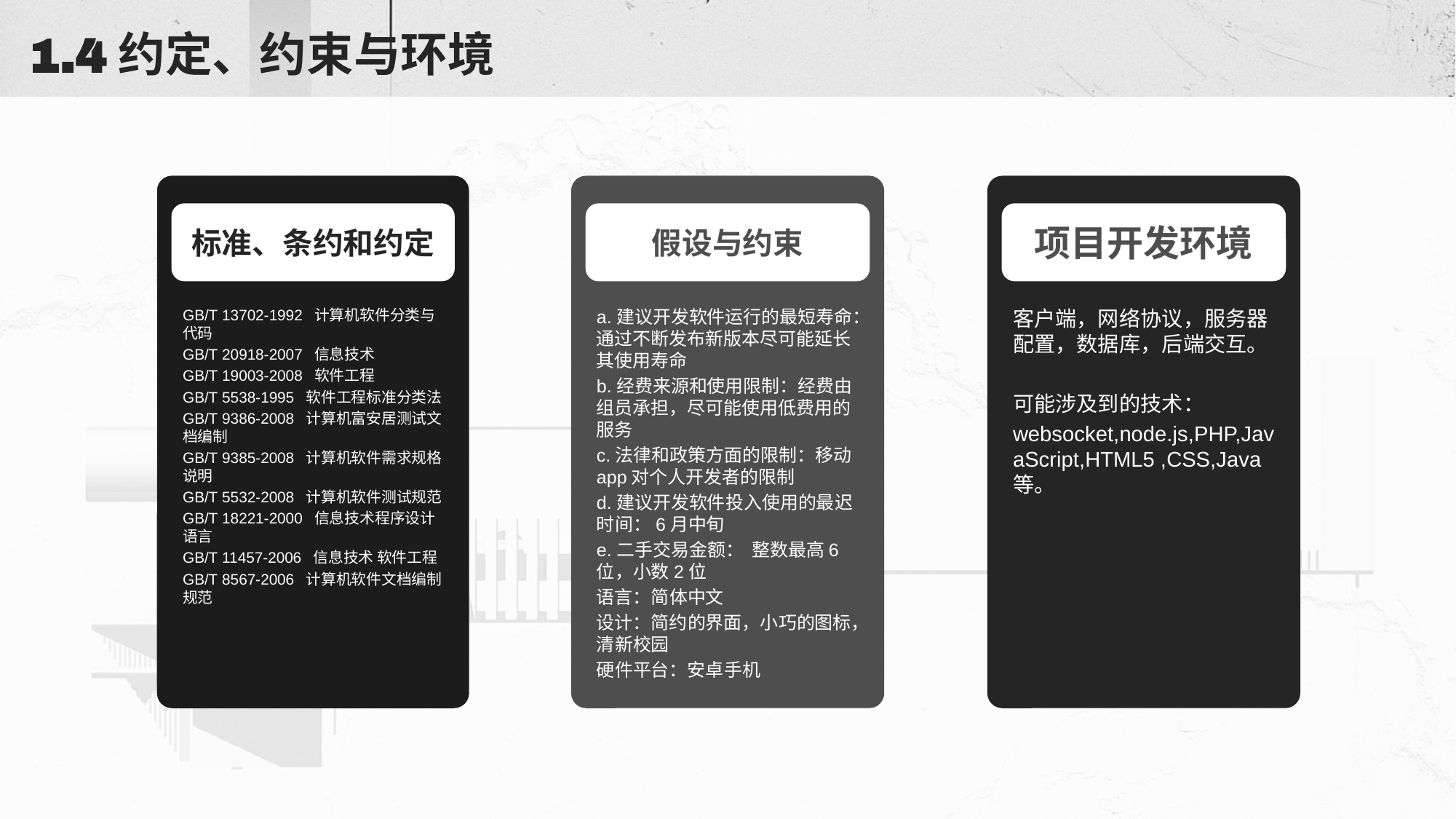

# 1.4约定、约束与环境

标准、条约和约定
GB/T 13702-1992  计算机软件分类与代码
GB/T 20918-2007  信息技术
GB/T 19003-2008  软件工程
GB/T 5538-1995  软件工程标准分类法
GB/T 9386-2008  计算机富安居测试文档编制
GB/T 9385-2008  计算机软件需求规格说明
GB/T 5532-2008  计算机软件测试规范
GB/T 18221-2000  信息技术程序设计语言
GB/T 11457-2006  信息技术 软件工程
GB/T 8567-2006  计算机软件文档编制规范

假设与约束
a.建议开发软件运行的最短寿命：通过不断发布新版本尽可能延长其使用寿命
b.经费来源和使用限制：经费由组员承担，尽可能使用低费用的服务
c.法律和政策方面的限制：移动app对个人开发者的限制
d.建议开发软件投入使用的最迟时间：6月中旬
e.二手交易金额：  整数最高6位，小数2位
语言：简体中文
设计：简约的界面，小巧的图标，清新校园
硬件平台：安卓手机

项目开发环境
客户端，网络协议，服务器配置，数据库，后端交互。

可能涉及到的技术：
websocket,node.js,PHP,JavaScript,HTML5 ,CSS,Java等。